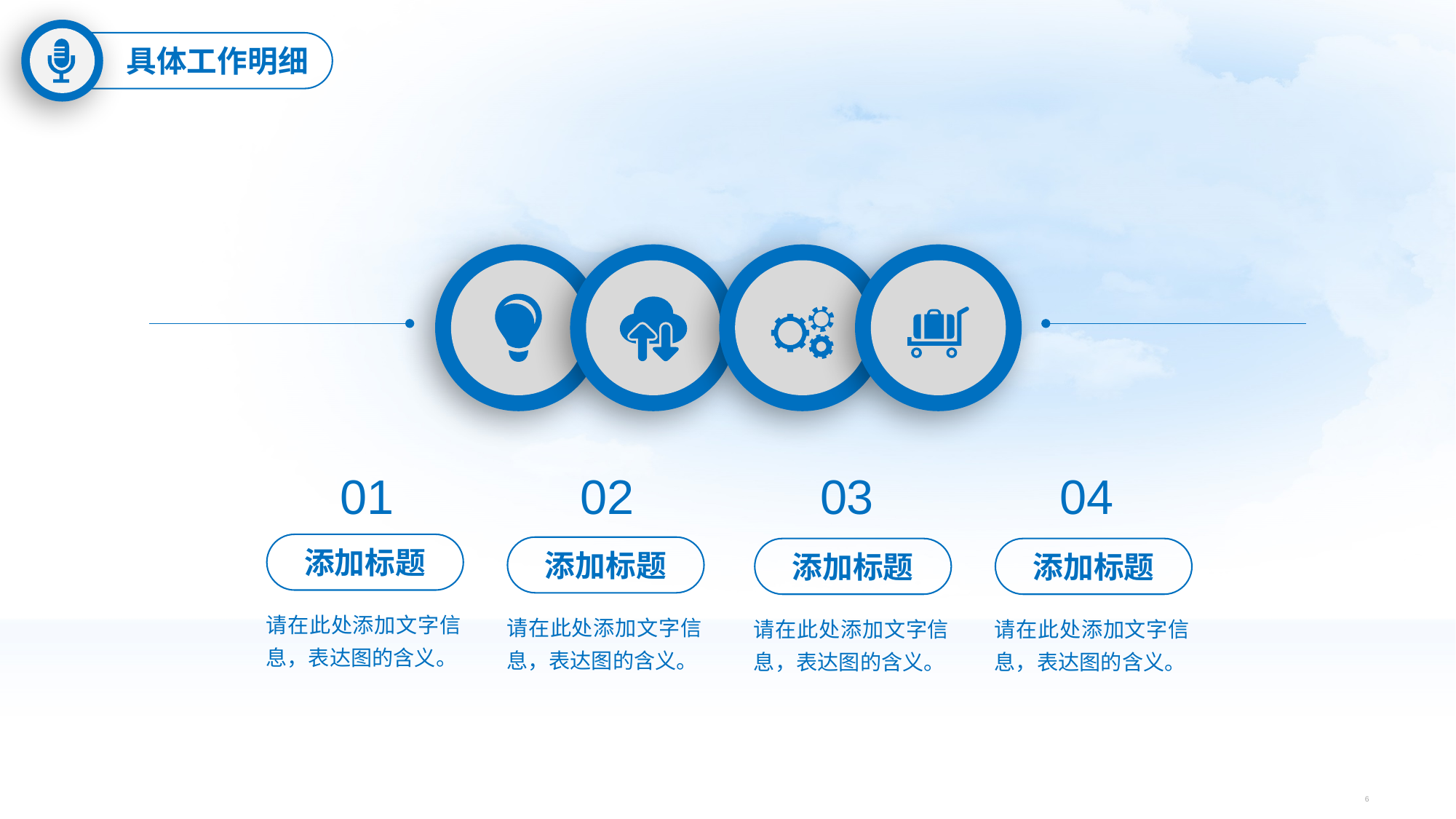

具体工作明细

01
02
03
04

添加标题
添加标题
添加标题
添加标题
请在此处添加文字信息，表达图的含义。
请在此处添加文字信息，表达图的含义。
请在此处添加文字信息，表达图的含义。
请在此处添加文字信息，表达图的含义。
延时符